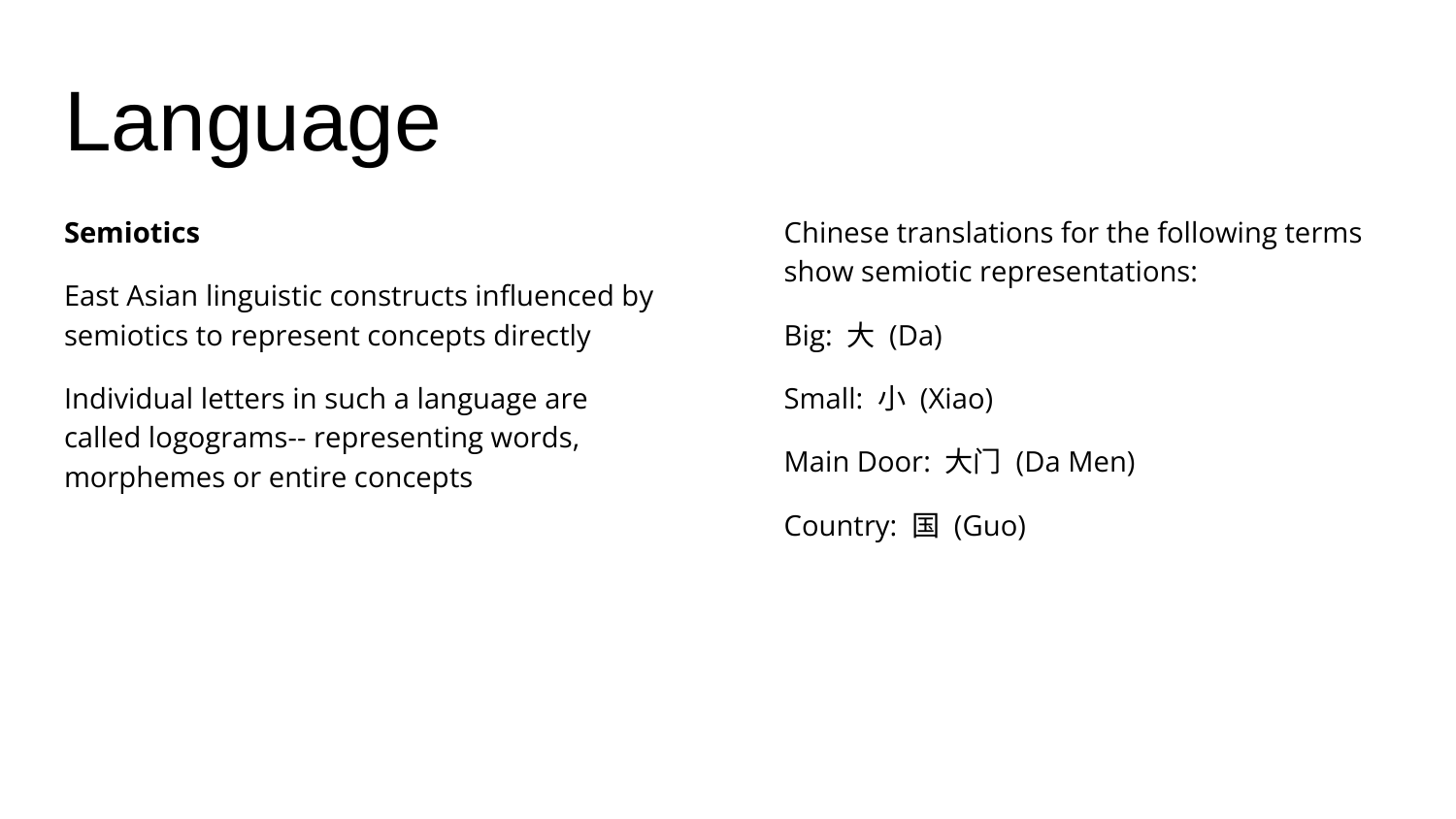

# Language
Semiotics
East Asian linguistic constructs influenced by semiotics to represent concepts directly
Individual letters in such a language are called logograms-- representing words, morphemes or entire concepts

Chinese translations for the following terms show semiotic representations:
Big: 大 (Da)
Small: 小 (Xiao)
Main Door: 大门 (Da Men)
Country: 国 (Guo)